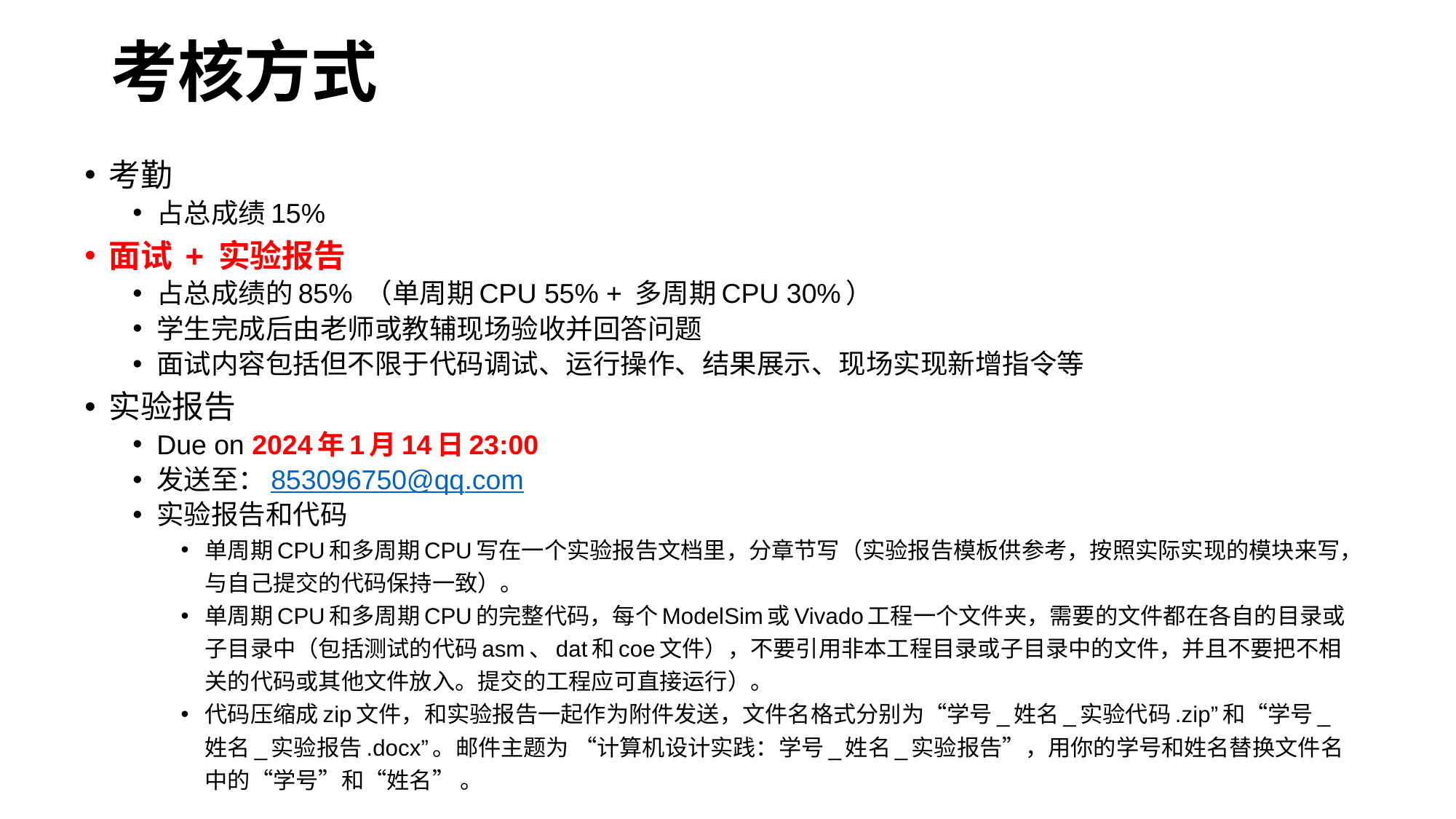

# 考核方式
考勤
占总成绩15%
面试 + 实验报告
占总成绩的85% （单周期CPU 55% + 多周期CPU 30%）
学生完成后由老师或教辅现场验收并回答问题
面试内容包括但不限于代码调试、运行操作、结果展示、现场实现新增指令等
实验报告
Due on 2024年1月14日23:00
发送至：853096750@qq.com
实验报告和代码
单周期CPU和多周期CPU写在一个实验报告文档里，分章节写（实验报告模板供参考，按照实际实现的模块来写，与自己提交的代码保持一致）。
单周期CPU和多周期CPU的完整代码，每个ModelSim或Vivado工程一个文件夹，需要的文件都在各自的目录或子目录中（包括测试的代码asm、dat和coe文件），不要引用非本工程目录或子目录中的文件，并且不要把不相关的代码或其他文件放入。提交的工程应可直接运行）。
代码压缩成zip文件，和实验报告一起作为附件发送，文件名格式分别为“学号_姓名_实验代码.zip”和“学号_姓名_实验报告.docx”。邮件主题为 “计算机设计实践：学号_姓名_实验报告”，用你的学号和姓名替换文件名中的“学号”和“姓名” 。